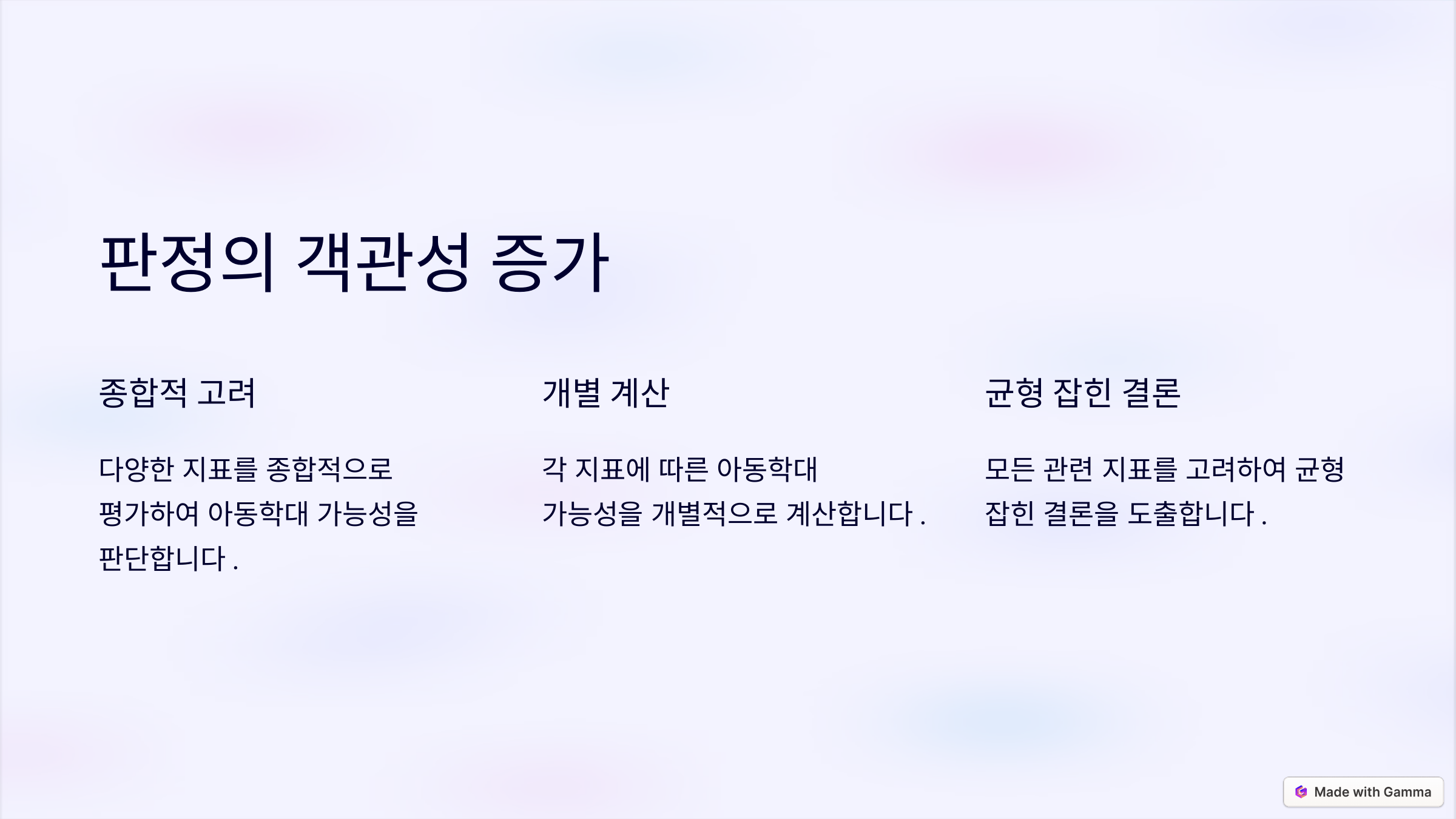

판정의 객관성 증가
종합적 고려
개별 계산
균형 잡힌 결론
다양한 지표를 종합적으로 평가하여 아동학대 가능성을 판단합니다.
각 지표에 따른 아동학대 가능성을 개별적으로 계산합니다.
모든 관련 지표를 고려하여 균형 잡힌 결론을 도출합니다.